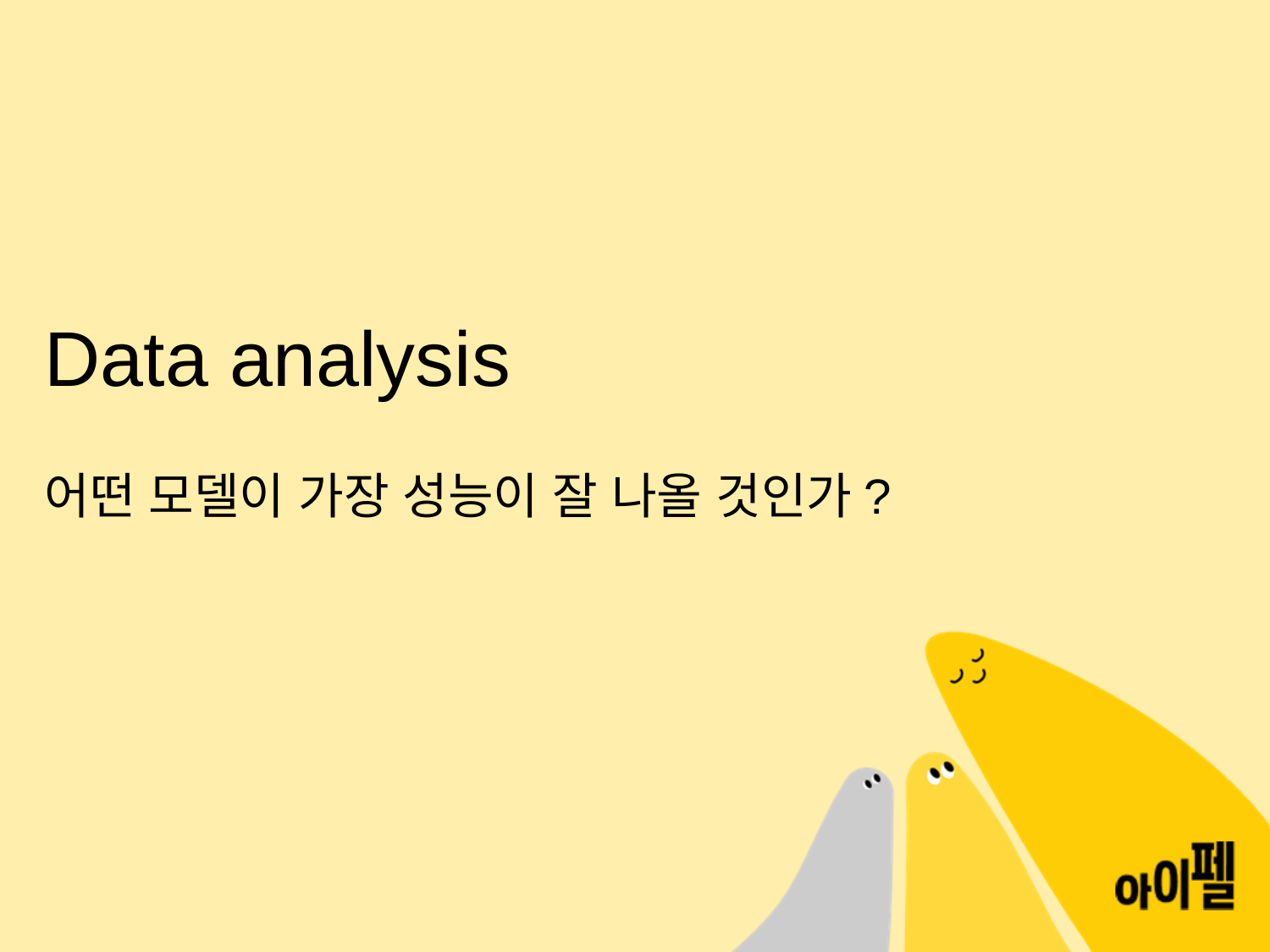

# Data analysis
어떤 모델이 가장 성능이 잘 나올 것인가?